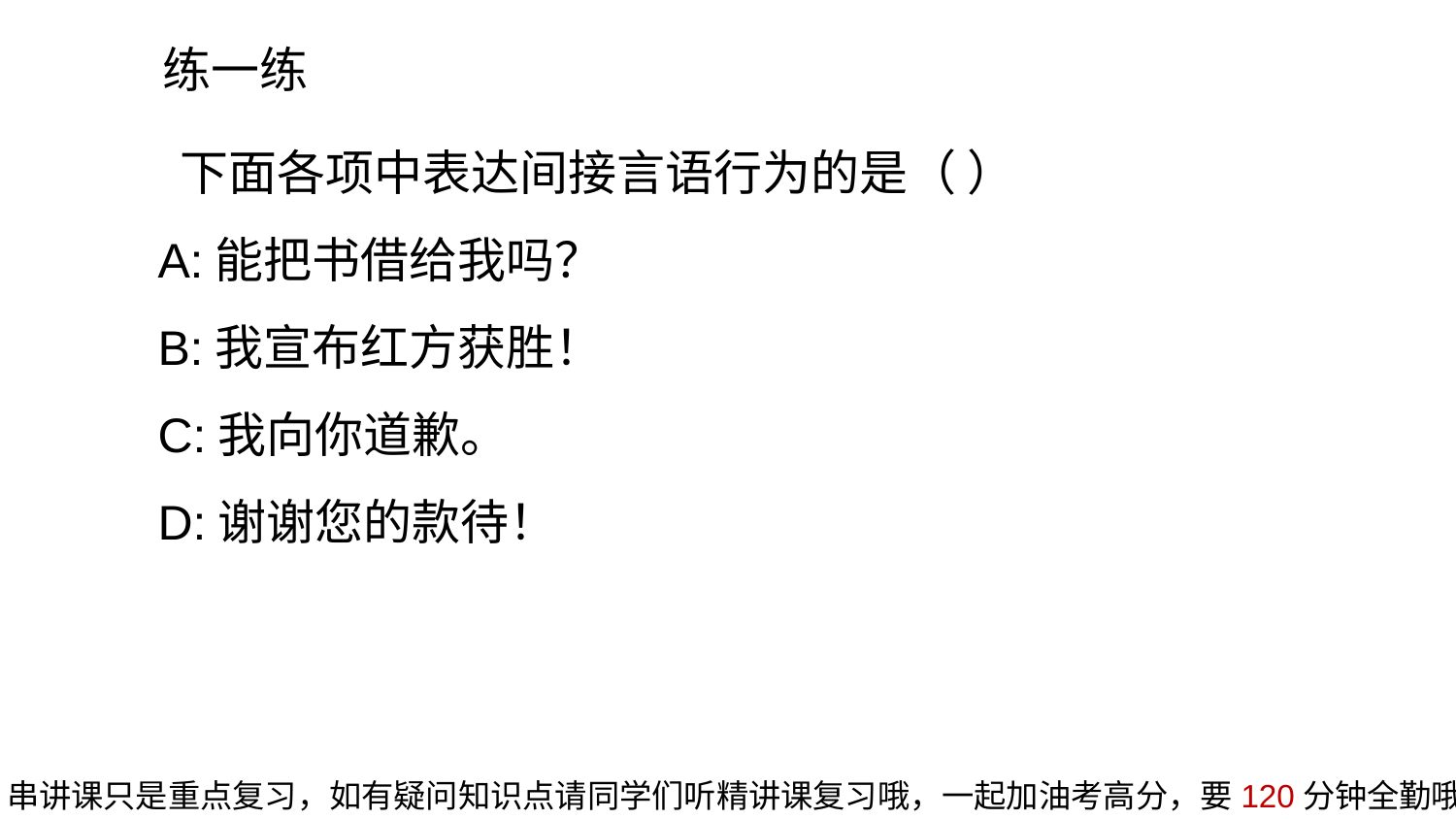

练一练
 下面各项中表达间接言语行为的是（ ）
A:能把书借给我吗？
B:我宣布红方获胜！
C:我向你道歉。
D:谢谢您的款待！